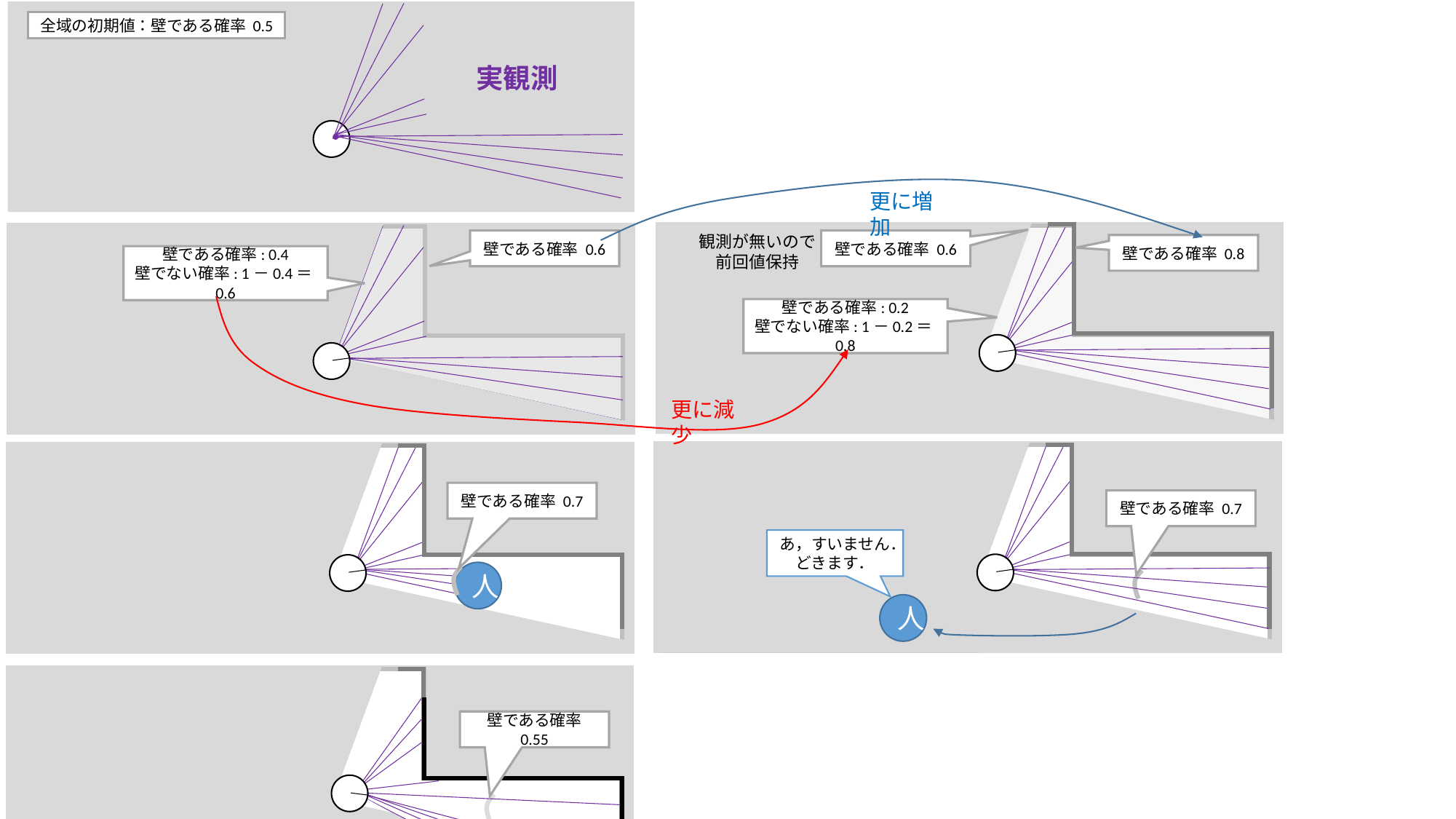

全域の初期値：壁である確率 0.5
実観測

更に増加

観測が無いので
前回値保持

壁である確率 0.6
壁である確率 0.6
壁である確率 0.8
壁である確率: 0.4
壁でない確率: 1－0.4＝0.6

壁である確率: 0.2
壁でない確率: 1－0.2＝0.8

更に減少

壁である確率 0.7
壁である確率 0.7
あ，すいません．
どきます．

人

人

壁である確率 0.55